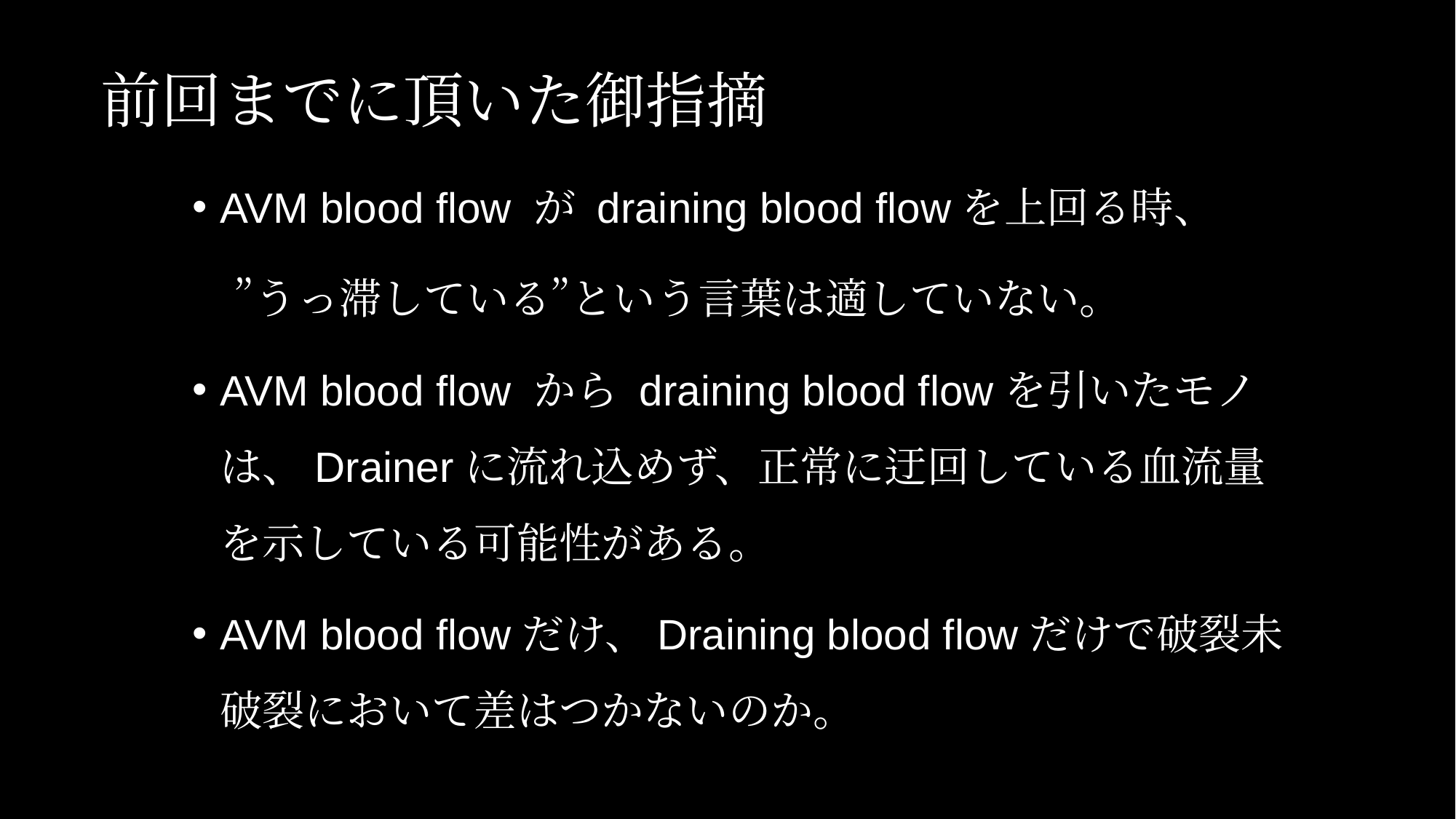

# 前回までに頂いた御指摘
AVM blood flow が draining blood flowを上回る時、
　”うっ滞している”という言葉は適していない。
AVM blood flow から draining blood flowを引いたモノは、Drainerに流れ込めず、正常に迂回している血流量を示している可能性がある。
AVM blood flowだけ、Draining blood flowだけで破裂未破裂において差はつかないのか。